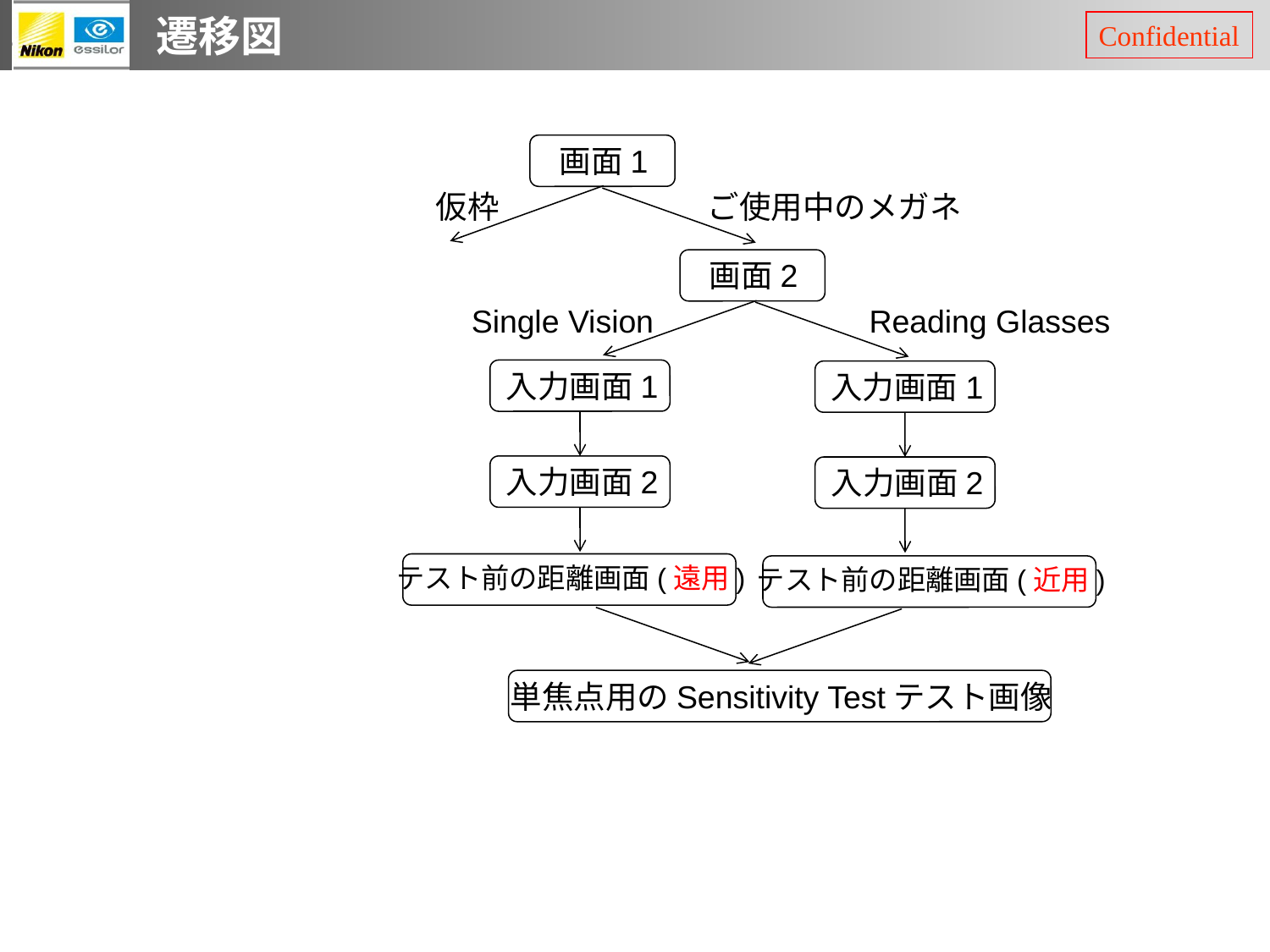

# 遷移図

画面1
仮枠
ご使用中のメガネ

画面2
Single Vision
Reading Glasses

入力画面1

入力画面1

入力画面2

入力画面2
テスト前の距離画面(遠用)

テスト前の距離画面(近用)

単焦点用のSensitivity Testテスト画像